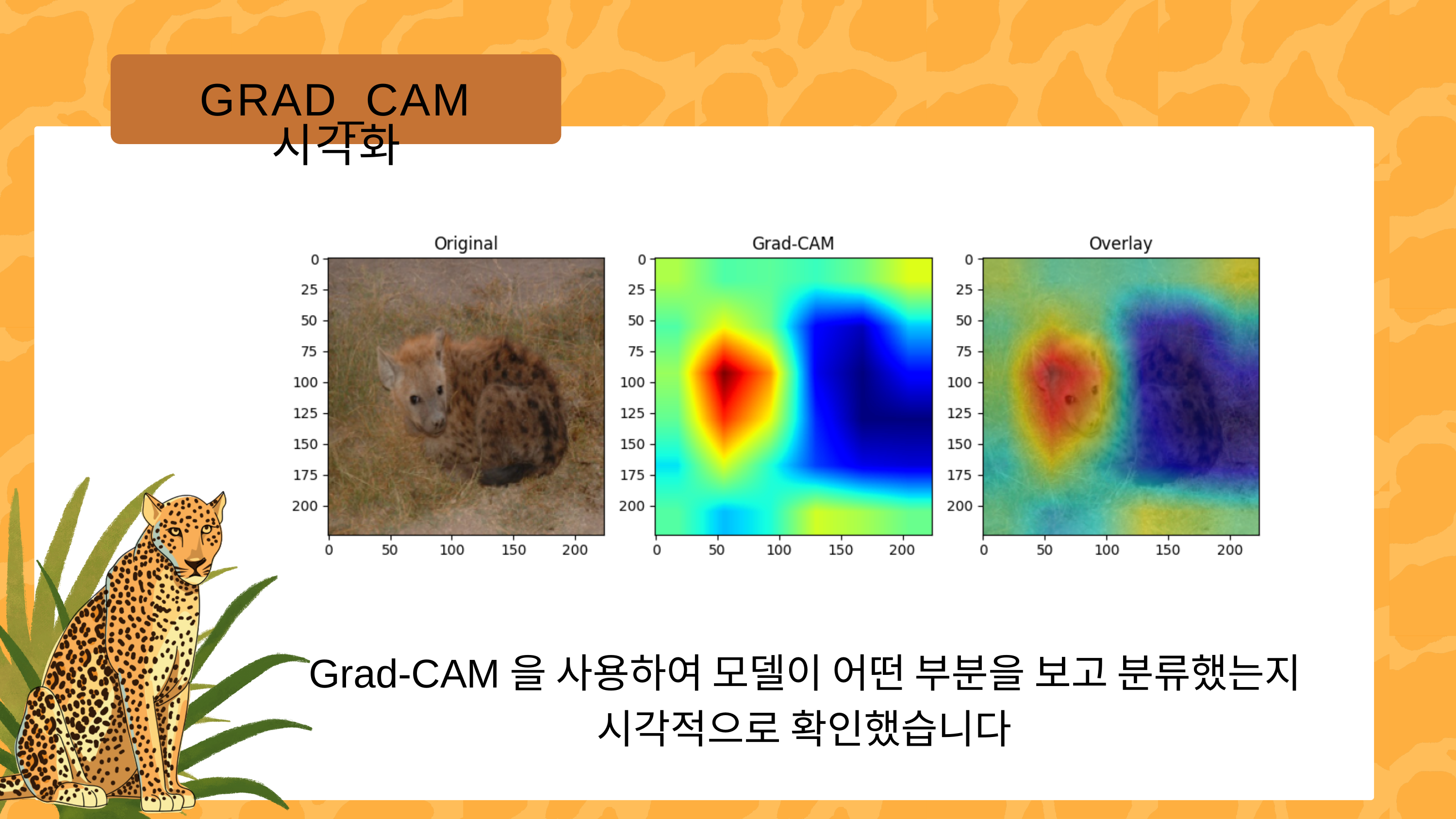

GRAD_CAM 시각화

 Grad-CAM을 사용하여 모델이 어떤 부분을 보고 분류했는지
시각적으로 확인했습니다